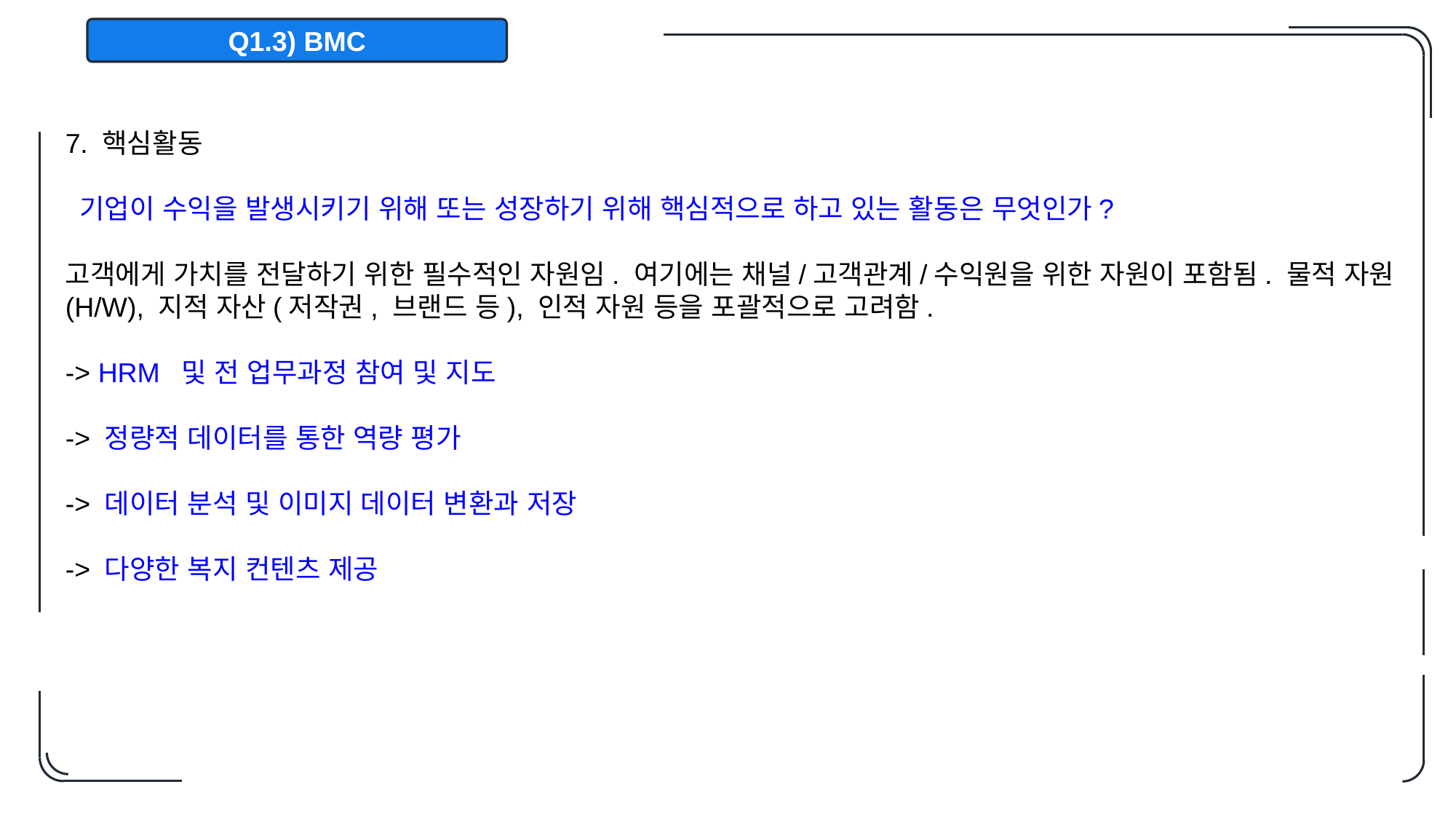

Q1.3) BMC

7. 핵심활동

 기업이 수익을 발생시키기 위해 또는 성장하기 위해 핵심적으로 하고 있는 활동은 무엇인가?

고객에게 가치를 전달하기 위한 필수적인 자원임. 여기에는 채널/고객관계/수익원을 위한 자원이 포함됨. 물적 자원(H/W), 지적 자산(저작권, 브랜드 등), 인적 자원 등을 포괄적으로 고려함.

-> HRM ​ 및 전 업무과정 참여 및 지도

-> 정량적 데이터를 통한 역량 평가

-> 데이터 분석 및 이미지 데이터 변환과 저장

-> 다양한 복지 컨텐츠 제공